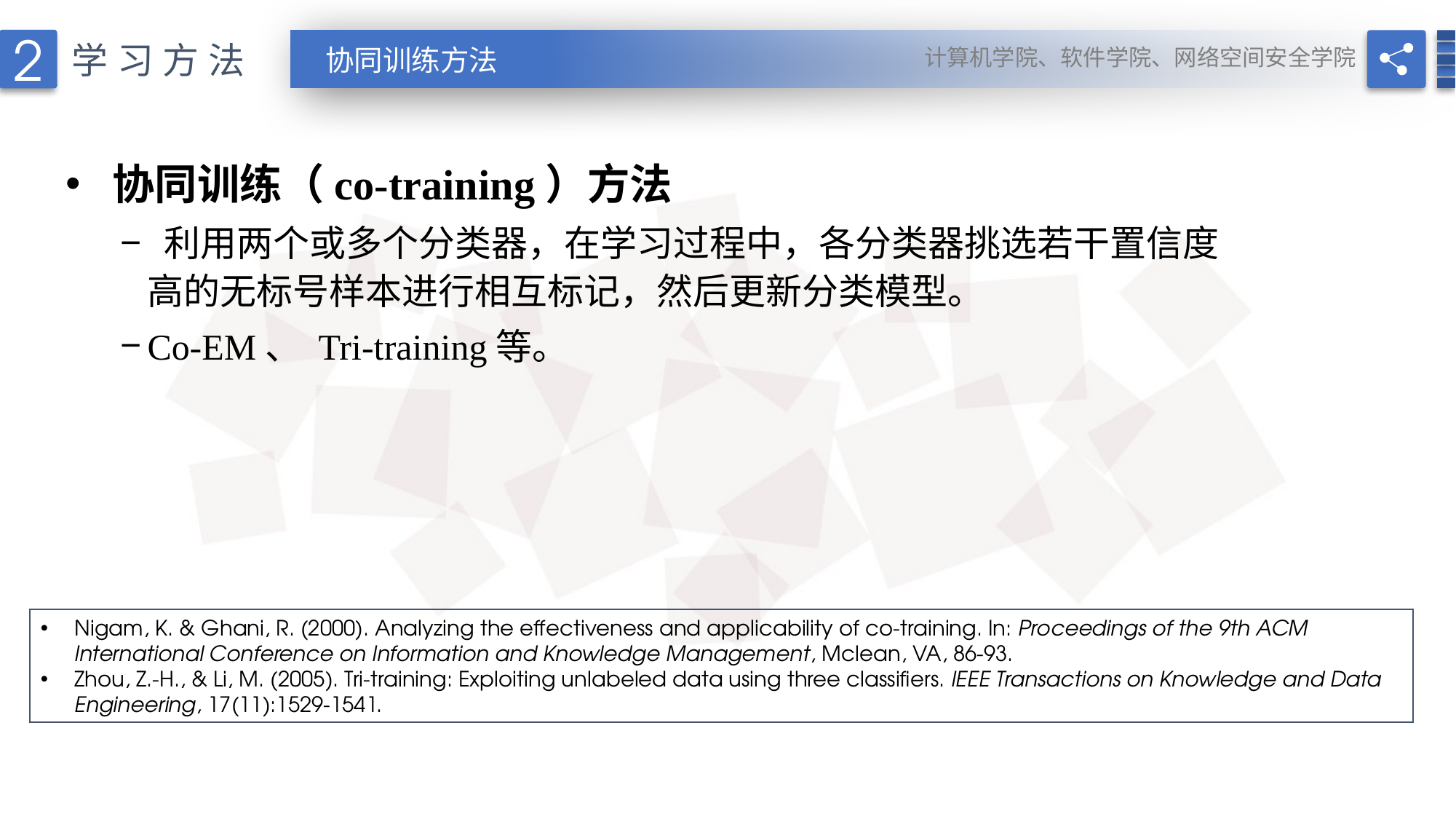

2

计算机学院、软件学院、网络空间安全学院
学习方法
协同训练方法
 协同训练（co-training）方法
 利用两个或多个分类器，在学习过程中，各分类器挑选若干置信度高的无标号样本进行相互标记，然后更新分类模型。
Co-EM、 Tri-training等。
Nigam, K. & Ghani, R. (2000). Analyzing the effectiveness and applicability of co-training. In: Proceedings of the 9th ACM International Conference on Information and Knowledge Management, Mclean, VA, 86-93.
Zhou, Z.-H., & Li, M. (2005). Tri-training: Exploiting unlabeled data using three classifiers. IEEE Transactions on Knowledge and Data Engineering, 17(11):1529-1541.